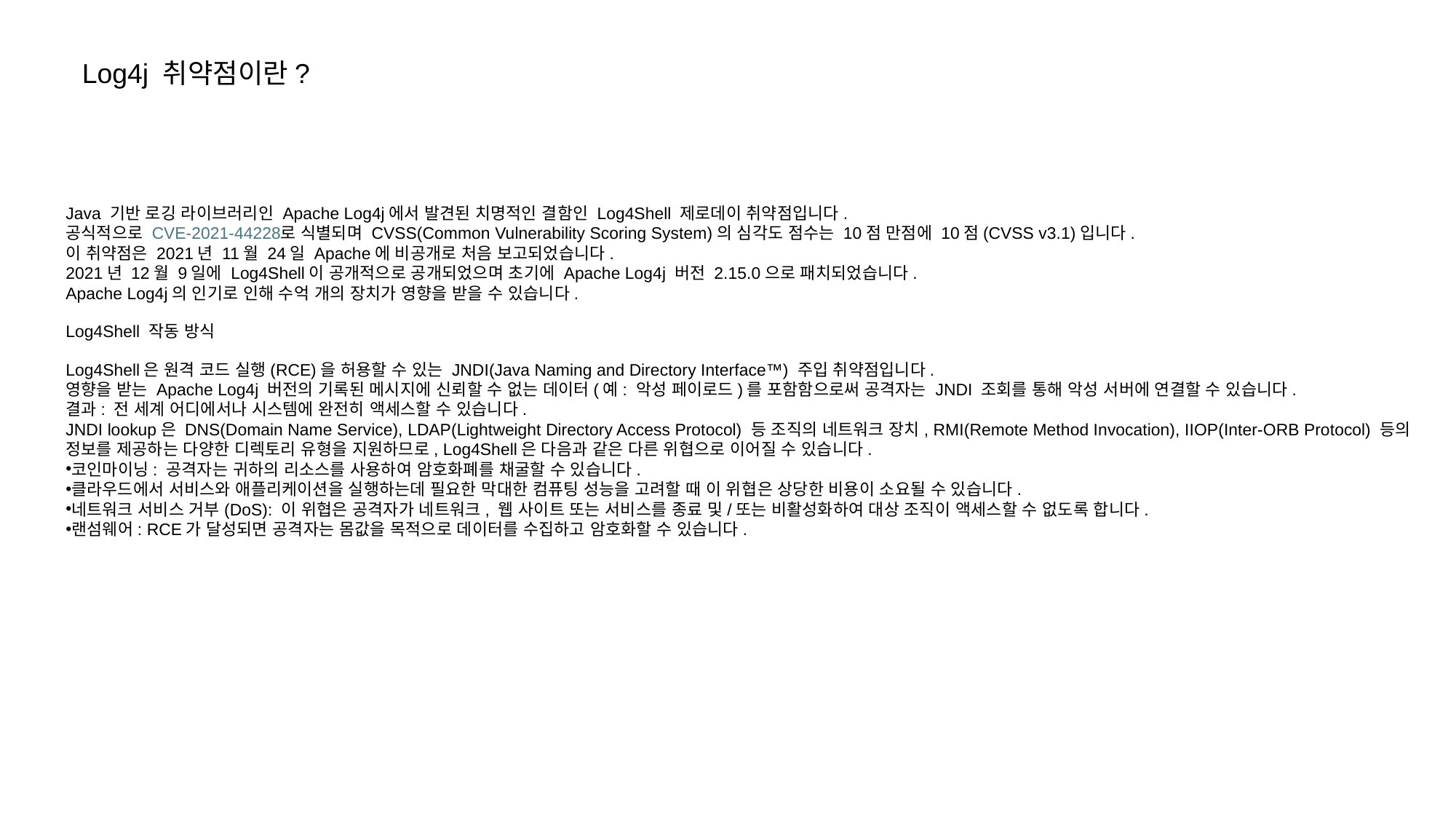

Log4j 취약점이란?
Java 기반 로깅 라이브러리인 Apache Log4j에서 발견된 치명적인 결함인 Log4Shell 제로데이 취약점입니다.
공식적으로 CVE-2021-44228로 식별되며 CVSS(Common Vulnerability Scoring System)의 심각도 점수는 10점 만점에 10점(CVSS v3.1)입니다.
이 취약점은 2021년 11월 24일 Apache에 비공개로 처음 보고되었습니다.
2021년 12월 9일에 Log4Shell이 공개적으로 공개되었으며 초기에 Apache Log4j 버전 2.15.0으로 패치되었습니다.
Apache Log4j의 인기로 인해 수억 개의 장치가 영향을 받을 수 있습니다.
Log4Shell 작동 방식
Log4Shell은 원격 코드 실행(RCE)을 허용할 수 있는 JNDI(Java Naming and Directory Interface™) 주입 취약점입니다.
영향을 받는 Apache Log4j 버전의 기록된 메시지에 신뢰할 수 없는 데이터(예: 악성 페이로드)를 포함함으로써 공격자는 JNDI 조회를 통해 악성 서버에 연결할 수 있습니다.
결과: 전 세계 어디에서나 시스템에 완전히 액세스할 수 있습니다.
JNDI lookup은 DNS(Domain Name Service), LDAP(Lightweight Directory Access Protocol) 등 조직의 네트워크 장치, RMI(Remote Method Invocation), IIOP(Inter-ORB Protocol) 등의
정보를 제공하는 다양한 디렉토리 유형을 지원하므로, Log4Shell은 다음과 같은 다른 위협으로 이어질 수 있습니다.
코인마이닝: 공격자는 귀하의 리소스를 사용하여 암호화폐를 채굴할 수 있습니다.
클라우드에서 서비스와 애플리케이션을 실행하는데 필요한 막대한 컴퓨팅 성능을 고려할 때 이 위협은 상당한 비용이 소요될 수 있습니다.
네트워크 서비스 거부(DoS): 이 위협은 공격자가 네트워크, 웹 사이트 또는 서비스를 종료 및/또는 비활성화하여 대상 조직이 액세스할 수 없도록 합니다.
랜섬웨어: RCE가 달성되면 공격자는 몸값을 목적으로 데이터를 수집하고 암호화할 수 있습니다.